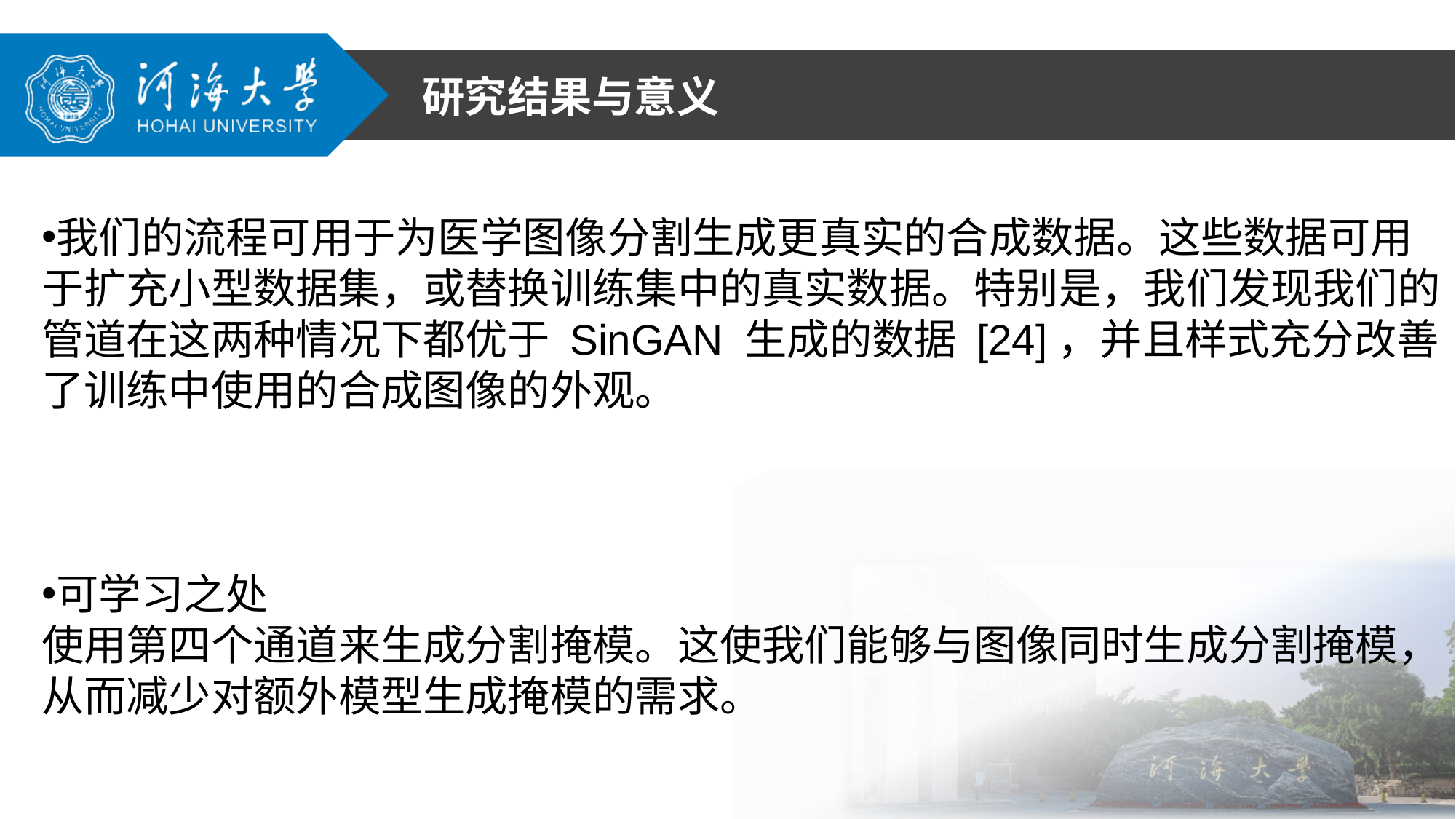

研究结果与意义
我们的流程可用于为医学图像分割生成更真实的合成数据。这些数据可用于扩充小型数据集，或替换训练集中的真实数据。特别是，我们发现我们的管道在这两种情况下都优于 SinGAN 生成的数据 [24]，并且样式充分改善了训练中使用的合成图像的外观。

可学习之处
使用第四个通道来生成分割掩模。这使我们能够与图像同时生成分割掩模，从而减少对额外模型生成掩模的需求。